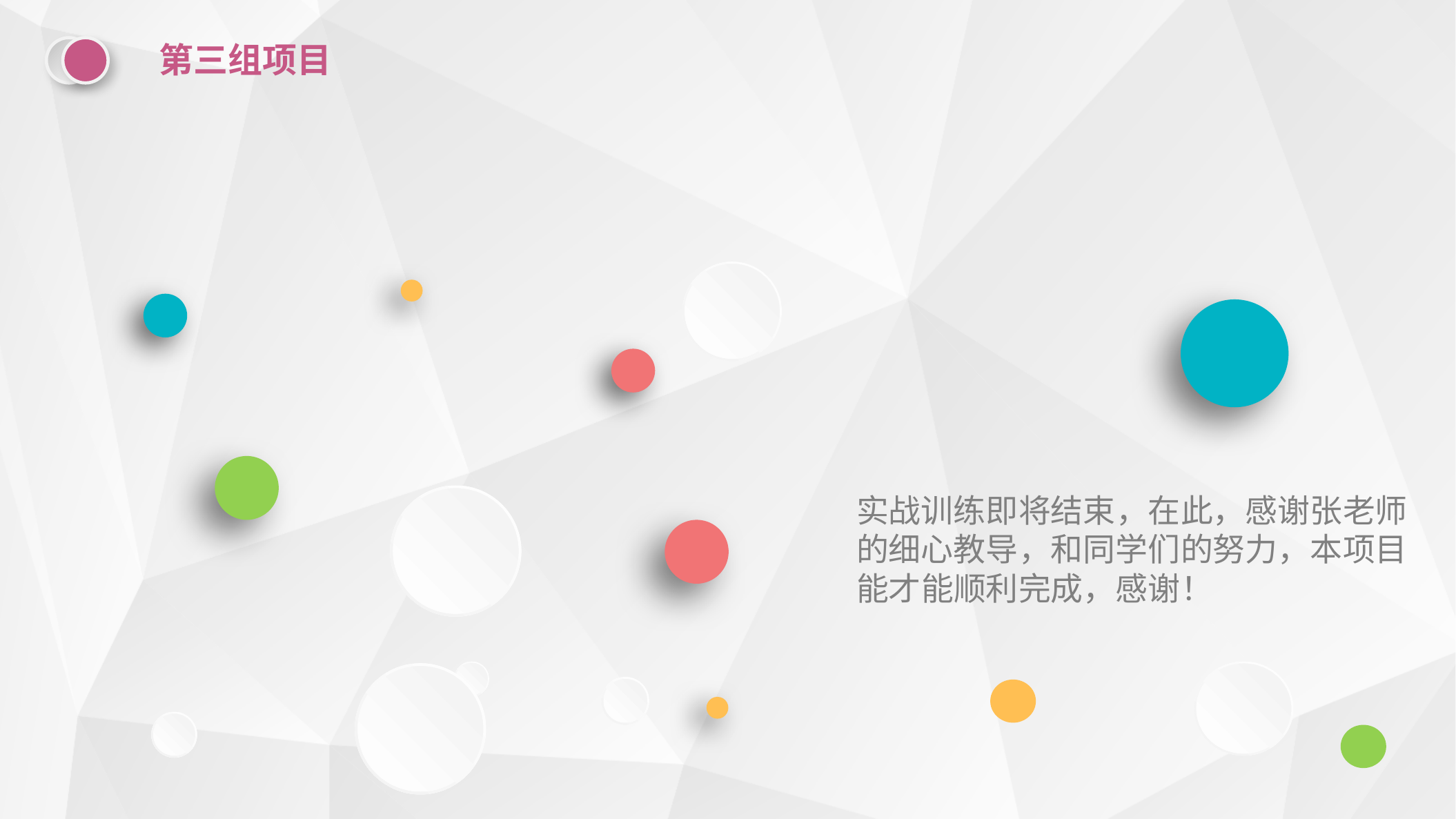

第三组项目

实战训练即将结束，在此，感谢张老师的细心教导，和同学们的努力，本项目能才能顺利完成，感谢！

延时符